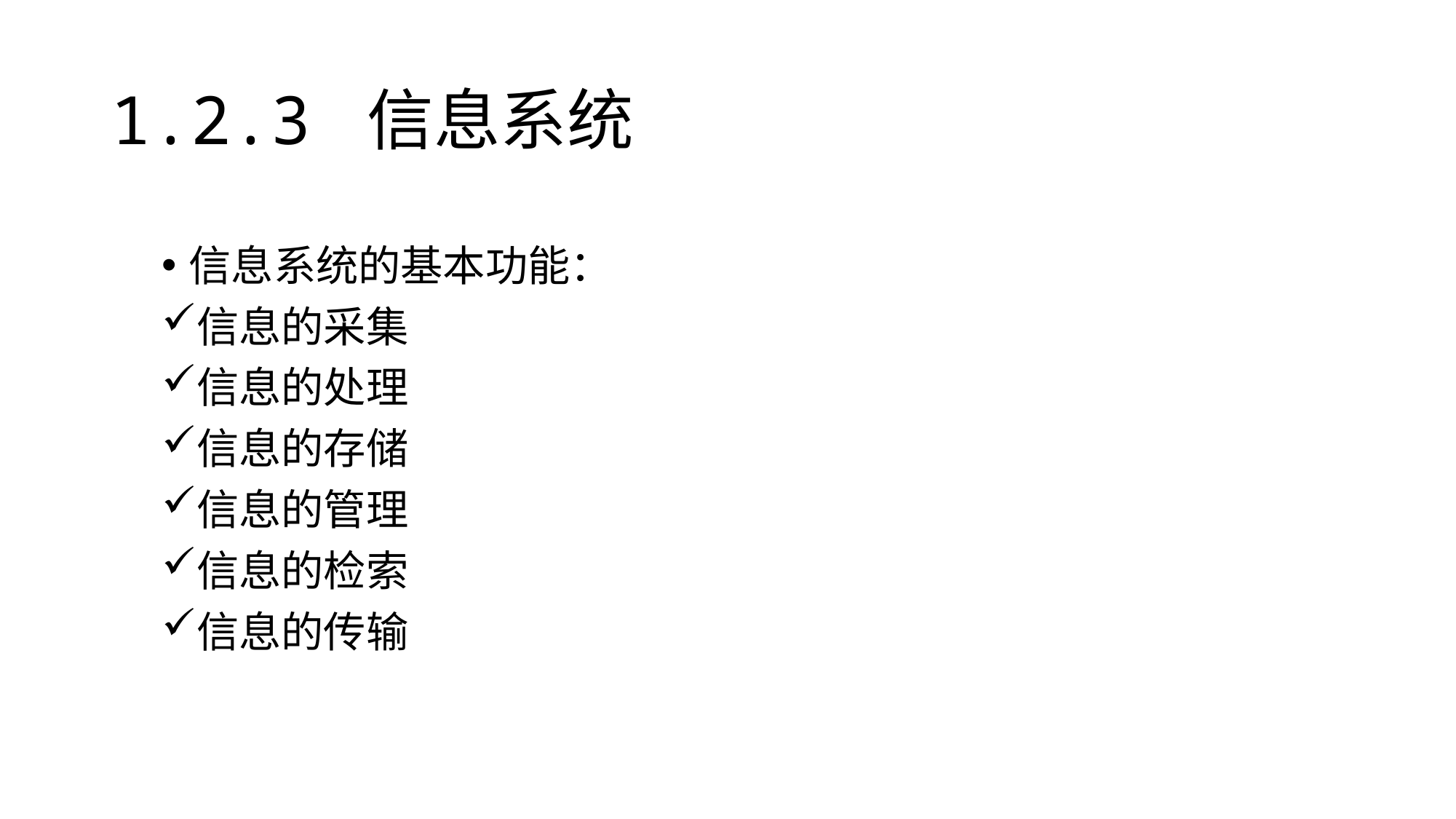

# 1.2.3 信息系统
信息系统的基本功能：
信息的采集
信息的处理
信息的存储
信息的管理
信息的检索
信息的传输